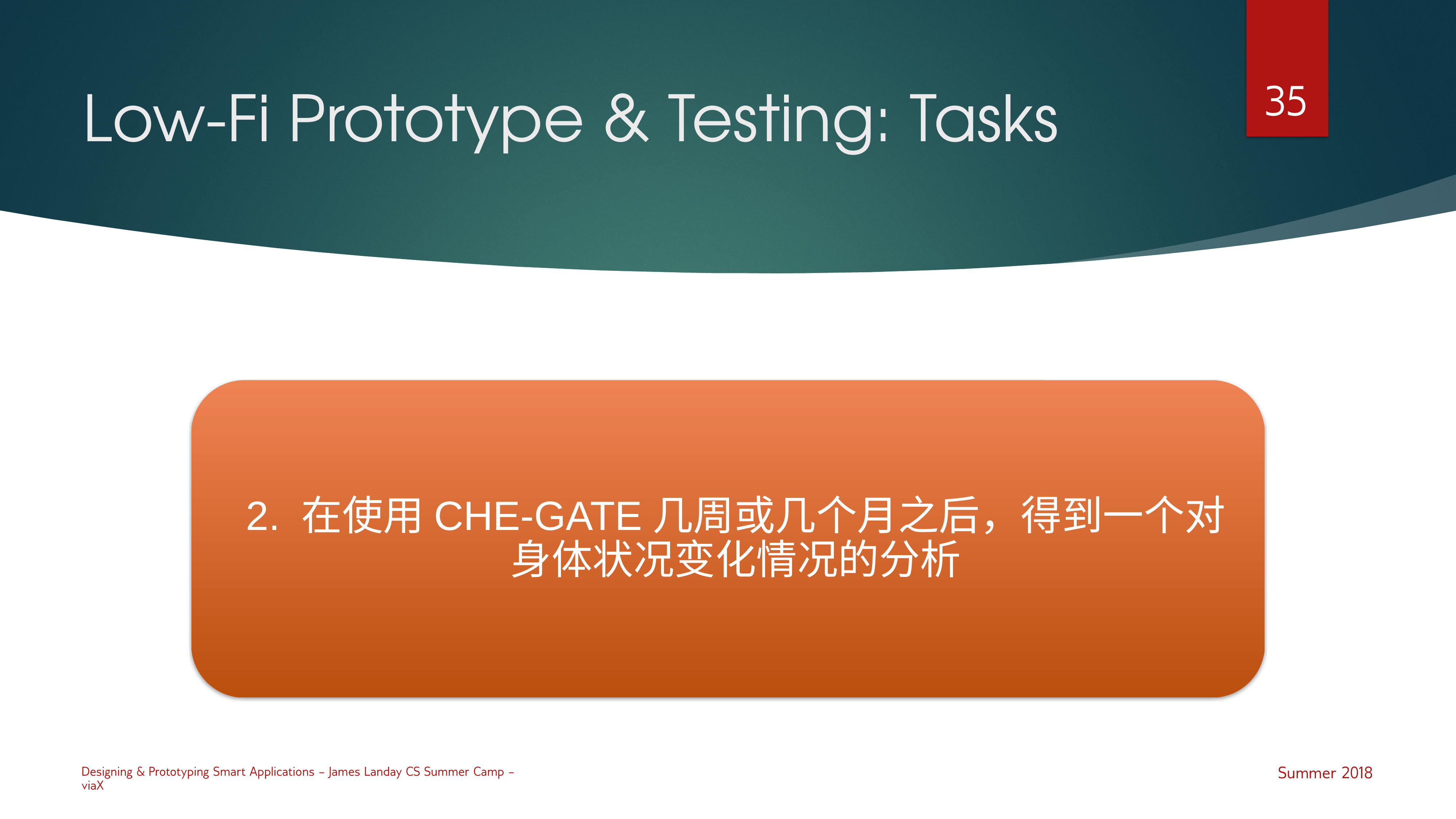

35
# Low-Fi Prototype & Testing: Tasks

2. 在使用CHE-GATE几周或几个月之后，得到一个对身体状况变化情况的分析
Designing & Prototyping Smart Applications – James Landay CS Summer Camp – viaX
Summer 2018